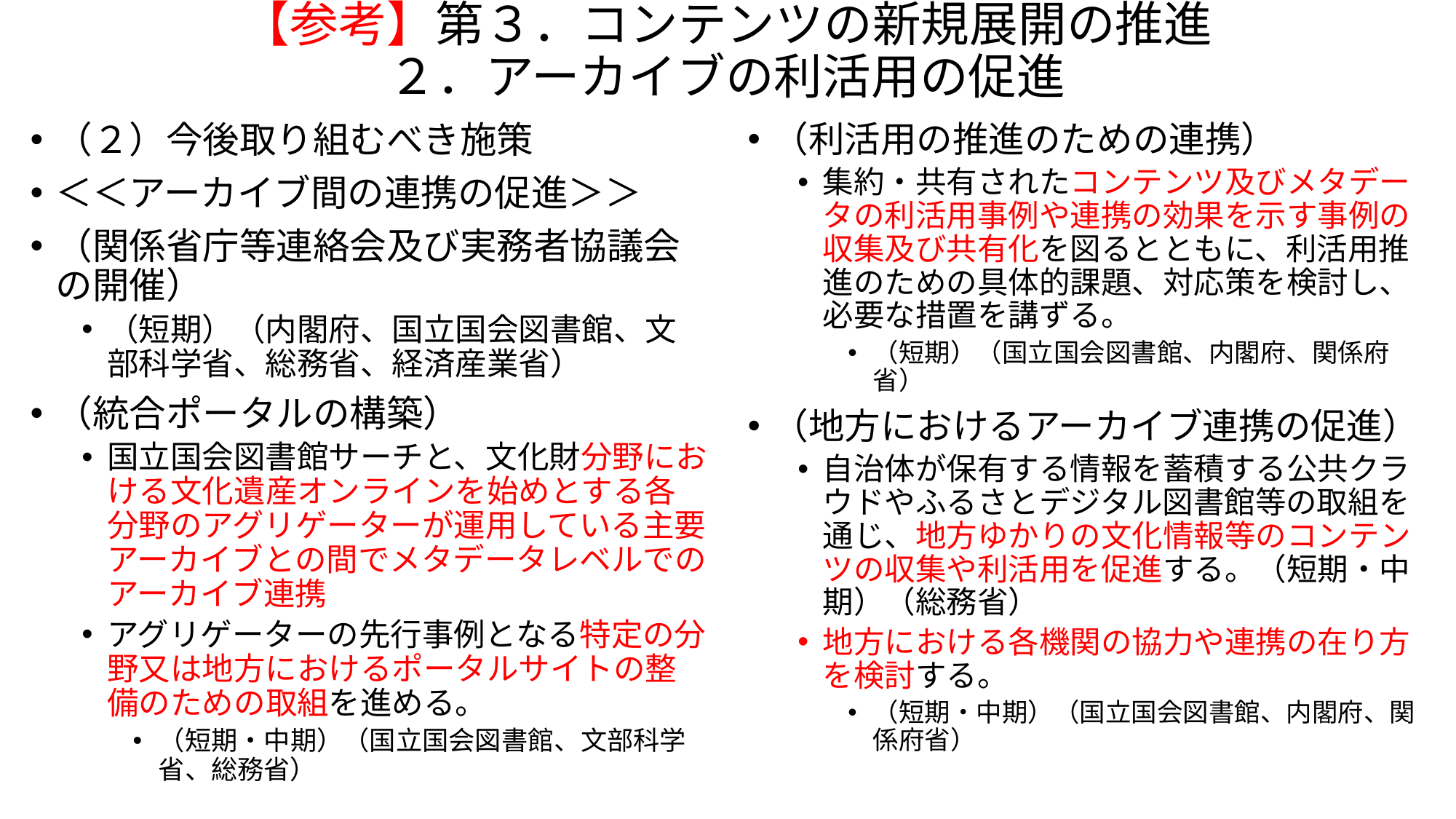

# 【参考】第３．コンテンツの新規展開の推進 ２．アーカイブの利活用の促進
（２）今後取り組むべき施策
＜＜アーカイブ間の連携の促進＞＞
（関係省庁等連絡会及び実務者協議会の開催）
（短期）（内閣府、国立国会図書館、文部科学省、総務省、経済産業省）
（統合ポータルの構築）
国立国会図書館サーチと、文化財分野における文化遺産オンラインを始めとする各分野のアグリゲーターが運用している主要アーカイブとの間でメタデータレベルでのアーカイブ連携
アグリゲーターの先行事例となる特定の分野又は地方におけるポータルサイトの整備のための取組を進める。
（短期・中期）（国立国会図書館、文部科学省、総務省）
（利活用の推進のための連携）
集約・共有されたコンテンツ及びメタデータの利活用事例や連携の効果を示す事例の収集及び共有化を図るとともに、利活用推進のための具体的課題、対応策を検討し、必要な措置を講ずる。
（短期）（国立国会図書館、内閣府、関係府省）
（地方におけるアーカイブ連携の促進）
自治体が保有する情報を蓄積する公共クラウドやふるさとデジタル図書館等の取組を通じ、地方ゆかりの文化情報等のコンテンツの収集や利活用を促進する。（短期・中期）（総務省）
地方における各機関の協力や連携の在り方を検討する。
（短期・中期）（国立国会図書館、内閣府、関係府省）